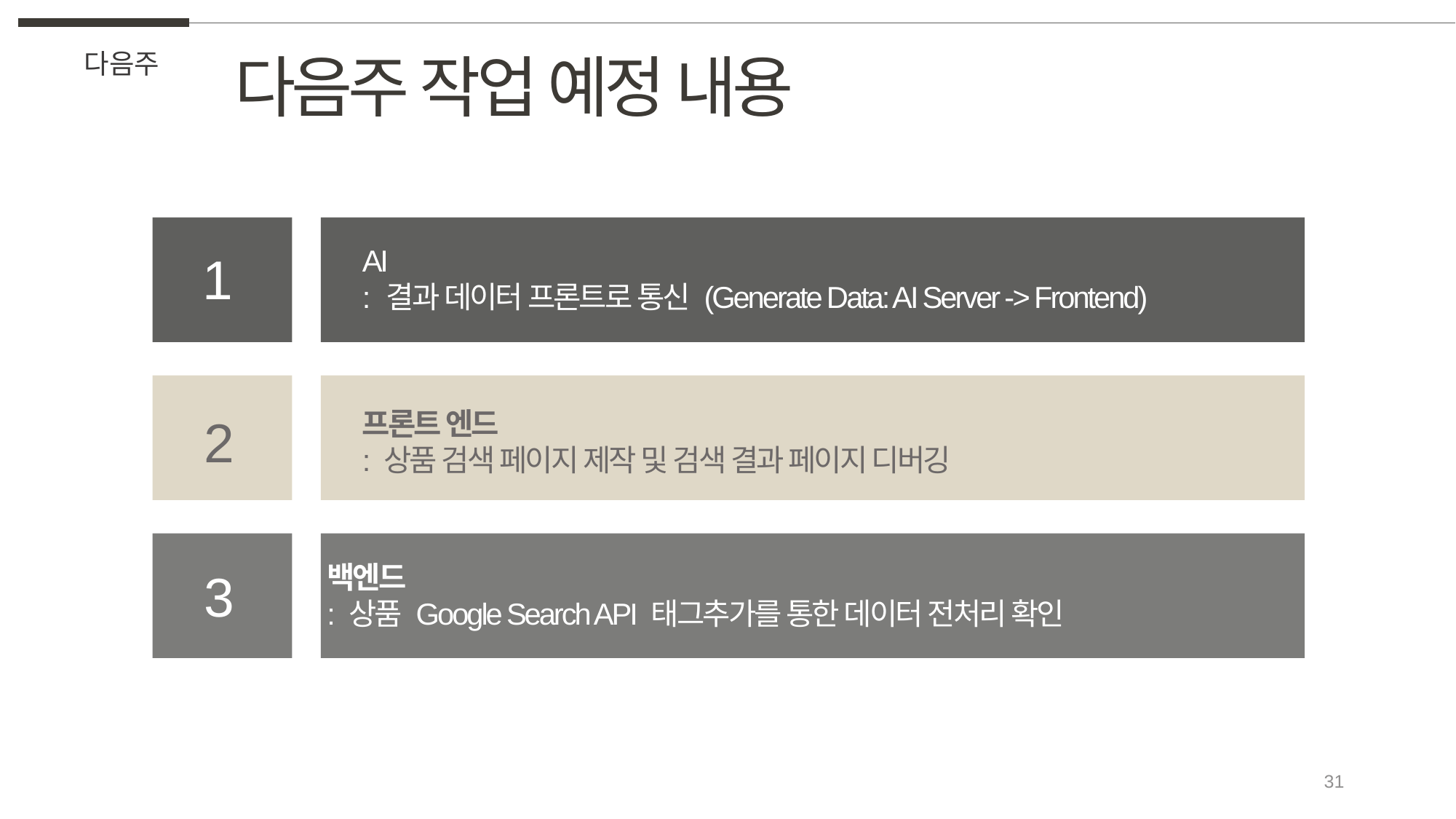

다음주 작업 예정 내용
다음주

AI
: 결과 데이터 프론트로 통신 (Generate Data: AI Server -> Frontend)
1

프론트 엔드
: 상품 검색 페이지 제작 및 검색 결과 페이지 디버깅
2

백엔드
: 상품 Google Search API 태그추가를 통한 데이터 전처리 확인
3
31